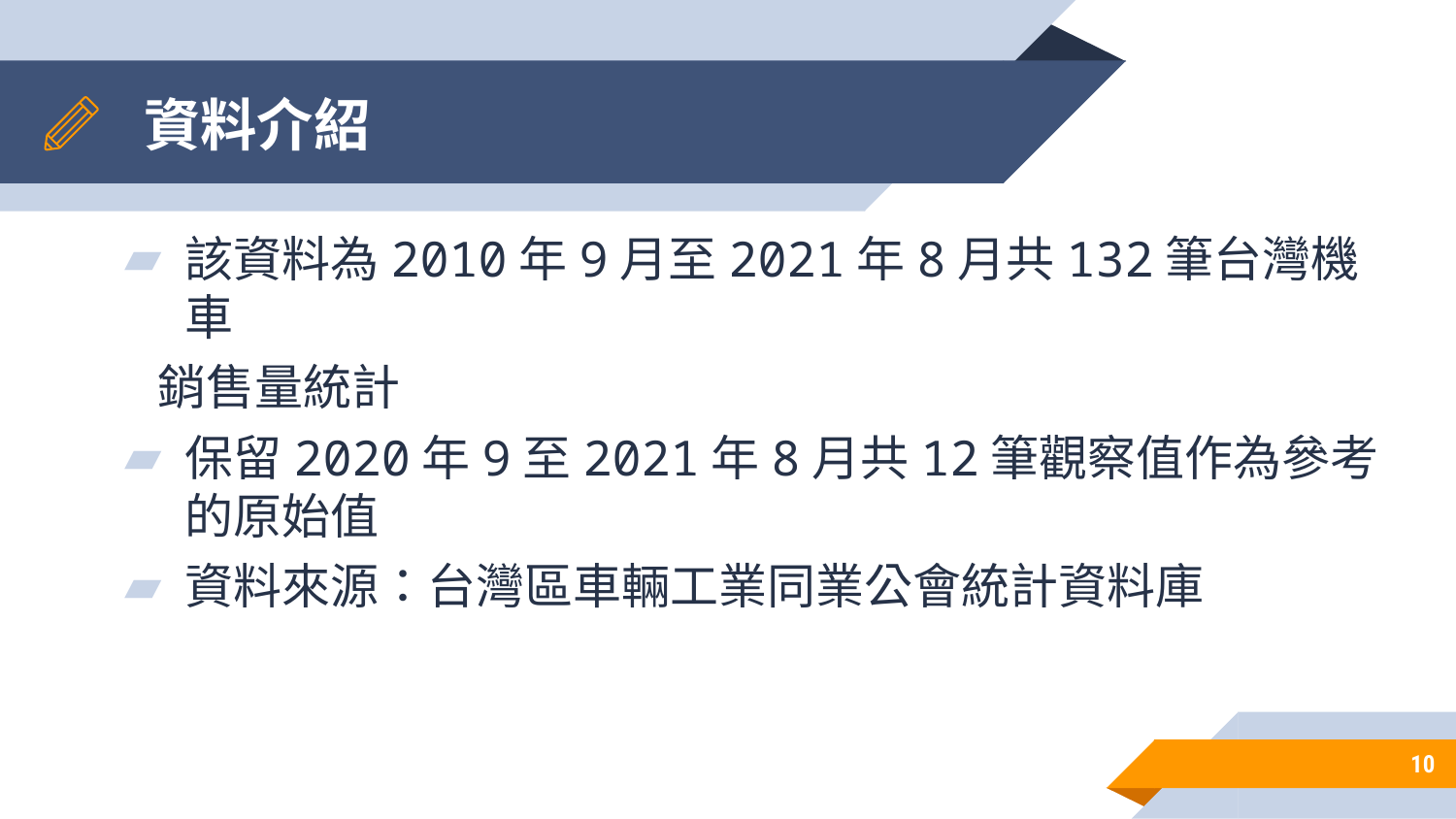

# 資料介紹

該資料為2010年9月至2021年8月共132筆台灣機車
  銷售量統計
保留2020年9至2021年8月共12筆觀察值作為參考的原始值
資料來源：台灣區車輛工業同業公會統計資料庫
10